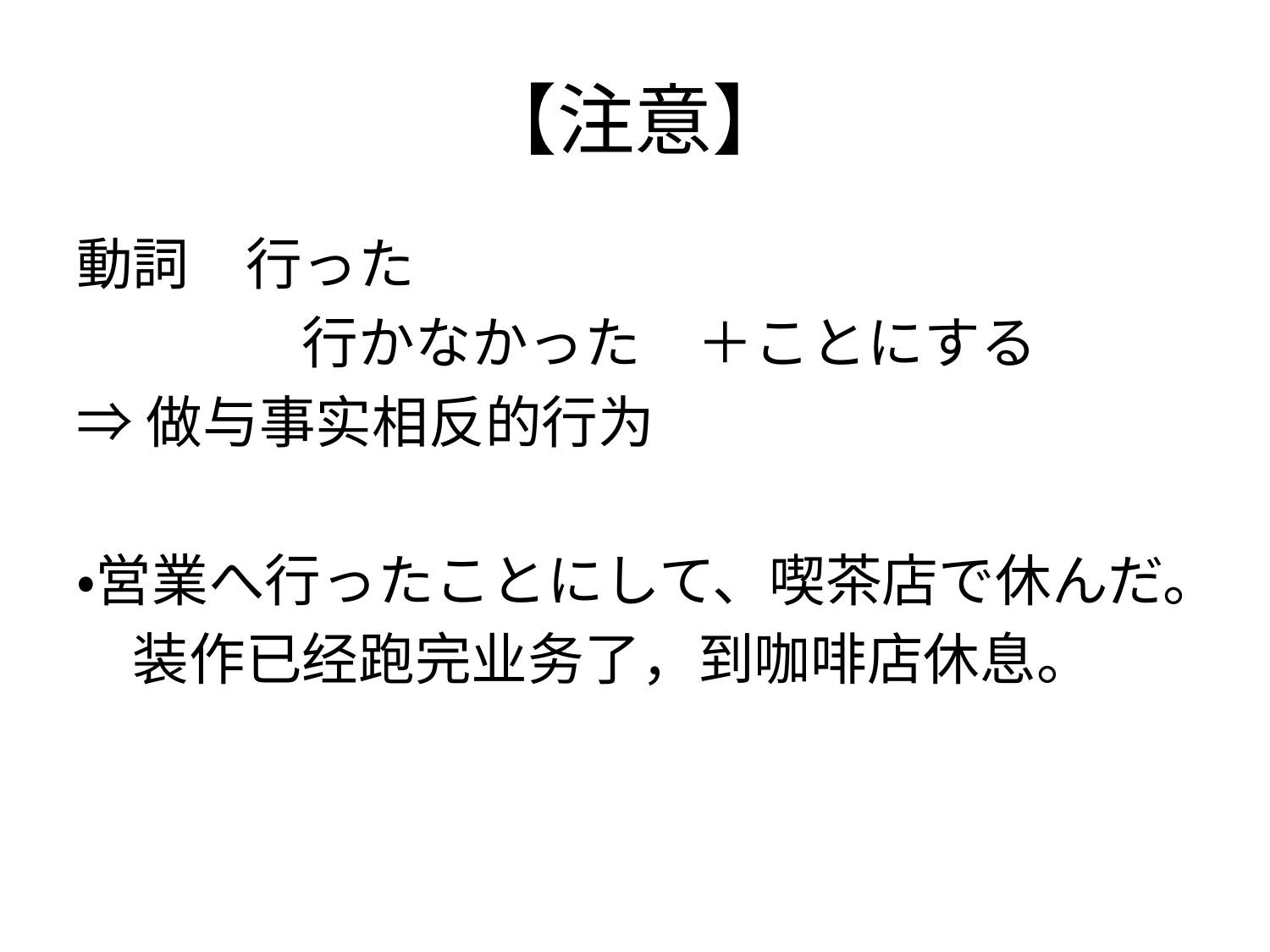

# 【注意】
動詞　行った
　　　　行かなかった　＋ことにする
⇒做与事实相反的行为

・営業へ行ったことにして、喫茶店で休んだ。
　装作已经跑完业务了，到咖啡店休息。